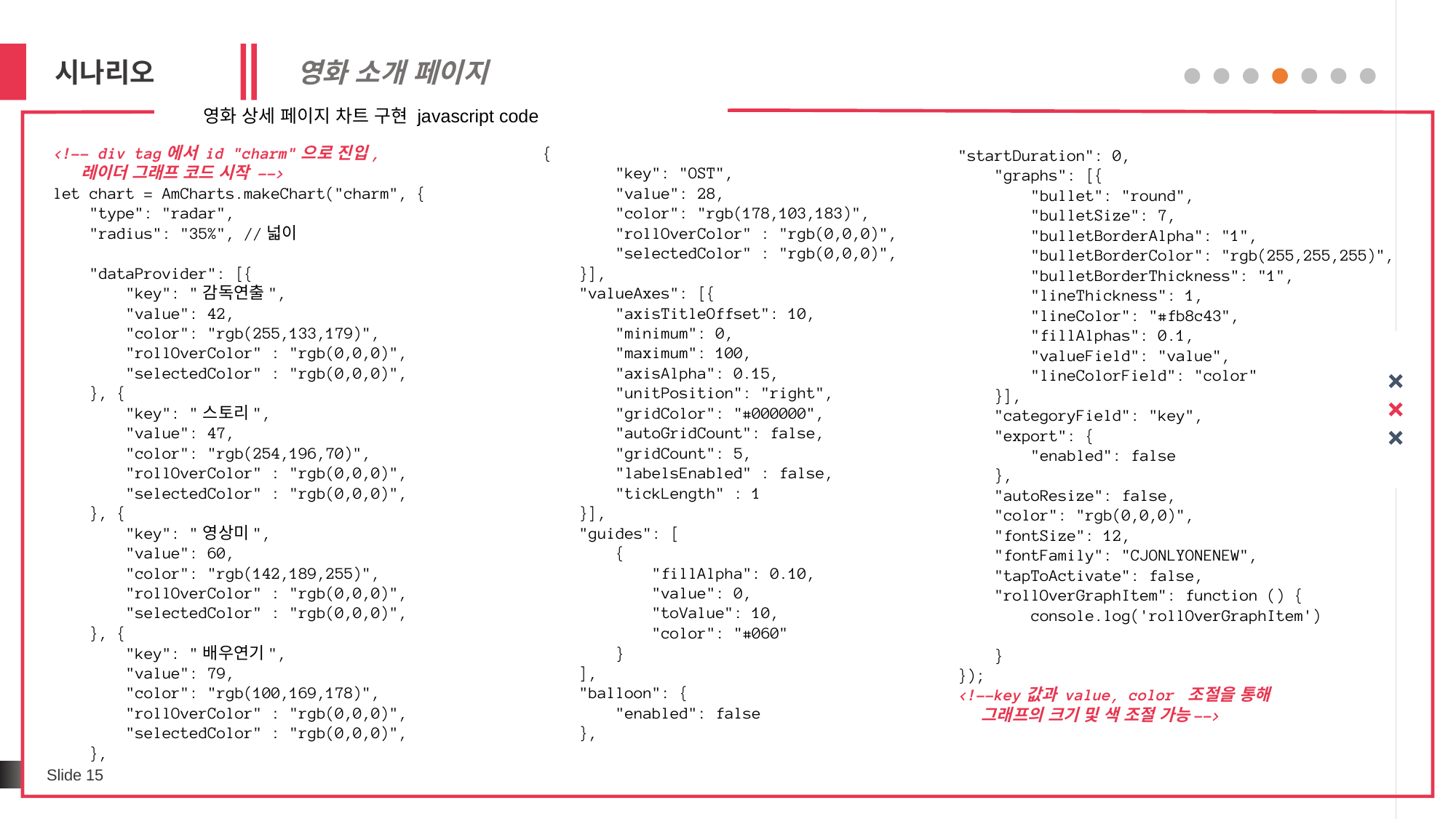

시나리오
영화 소개 페이지

영화 상세 페이지 차트 구현 javascript code
<!-- div tag에서 id "charm"으로 진입,
     레이더 그래프 코드 시작 -->
let chart = AmCharts.makeChart("charm", {
    "type": "radar",
    "radius": "35%", //넓이

    "dataProvider": [{
        "key": "감독연출",
        "value": 42,
        "color": "rgb(255,133,179)",
        "rollOverColor" : "rgb(0,0,0)",
        "selectedColor" : "rgb(0,0,0)",
    }, {
        "key": "스토리",
        "value": 47,
        "color": "rgb(254,196,70)",
        "rollOverColor" : "rgb(0,0,0)",
        "selectedColor" : "rgb(0,0,0)",
    }, {
        "key": "영상미",
        "value": 60,
        "color": "rgb(142,189,255)",
        "rollOverColor" : "rgb(0,0,0)",
        "selectedColor" : "rgb(0,0,0)",
    }, {
        "key": "배우연기",
        "value": 79,
        "color": "rgb(100,169,178)",
        "rollOverColor" : "rgb(0,0,0)",
        "selectedColor" : "rgb(0,0,0)",
    },
{
        "key": "OST",
        "value": 28,
        "color": "rgb(178,103,183)",
        "rollOverColor" : "rgb(0,0,0)",
        "selectedColor" : "rgb(0,0,0)",
    }],
    "valueAxes": [{
        "axisTitleOffset": 10,
        "minimum": 0,
        "maximum": 100,
        "axisAlpha": 0.15,
        "unitPosition": "right",
        "gridColor": "#000000",
        "autoGridCount": false,
        "gridCount": 5,
        "labelsEnabled" : false,
        "tickLength" : 1
    }],
    "guides": [
        {
            "fillAlpha": 0.10,
            "value": 0,
            "toValue": 10,
            "color": "#060"
        }
    ],
    "balloon": {
        "enabled": false
    },

"startDuration": 0,
    "graphs": [{
        "bullet": "round",
        "bulletSize": 7,
        "bulletBorderAlpha": "1",
        "bulletBorderColor": "rgb(255,255,255)",
        "bulletBorderThickness": "1",
        "lineThickness": 1,
        "lineColor": "#fb8c43",
        "fillAlphas": 0.1,
        "valueField": "value",
        "lineColorField": "color"
    }],
    "categoryField": "key",
    "export": {
        "enabled": false
    },
    "autoResize": false,
    "color": "rgb(0,0,0)",
    "fontSize": 12,
    "fontFamily": "CJONLYONENEW",
    "tapToActivate": false,
    "rollOverGraphItem": function () {
        console.log('rollOverGraphItem')

    }
});
<!--key값과 value, color 조절을 통해
    그래프의 크기 및 색 조절 가능-->

Slide 15